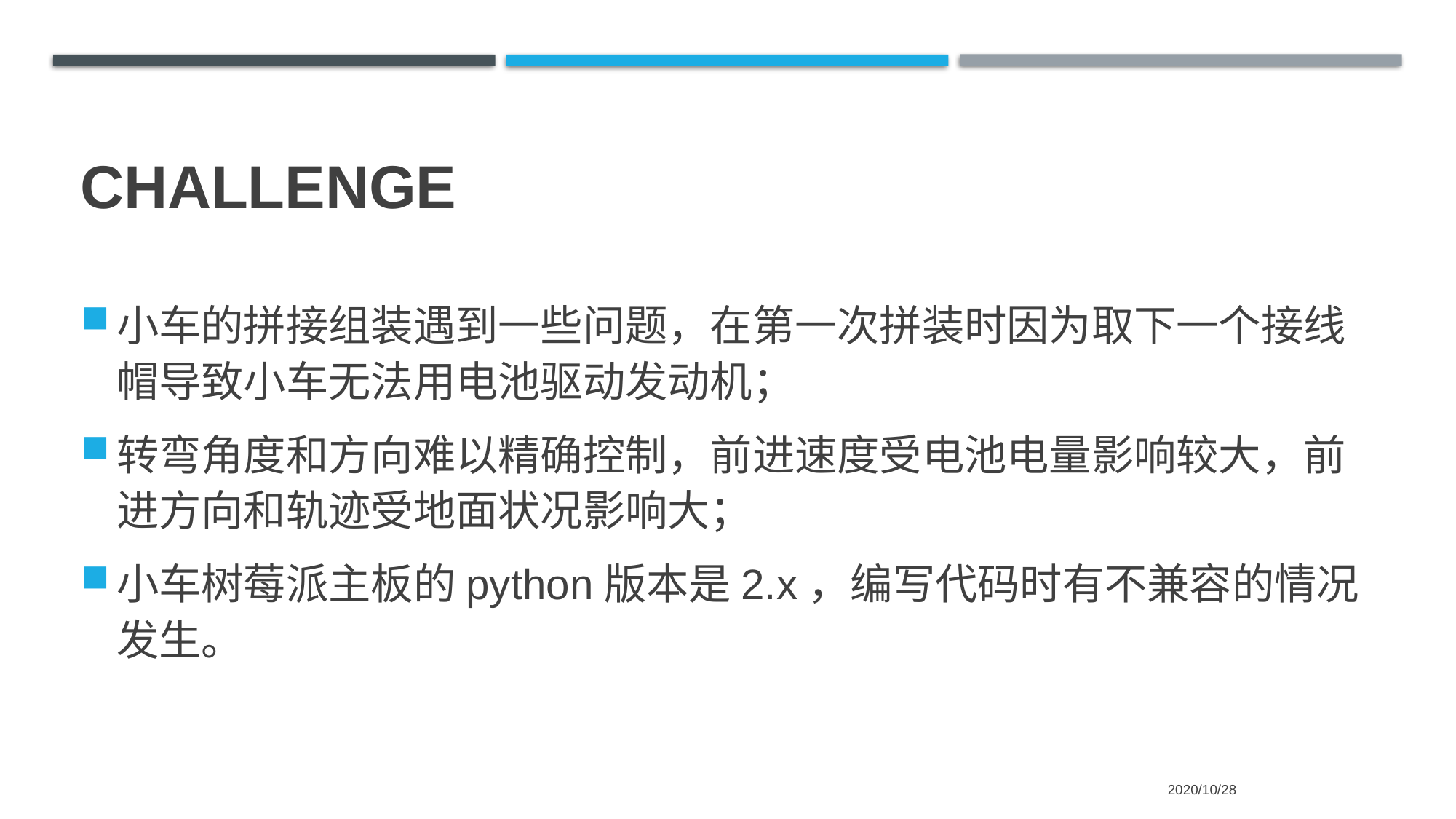

# Challenge
小车的拼接组装遇到一些问题，在第一次拼装时因为取下一个接线帽导致小车无法用电池驱动发动机；
转弯角度和方向难以精确控制，前进速度受电池电量影响较大，前进方向和轨迹受地面状况影响大；
小车树莓派主板的python版本是2.x，编写代码时有不兼容的情况发生。

2020/10/28